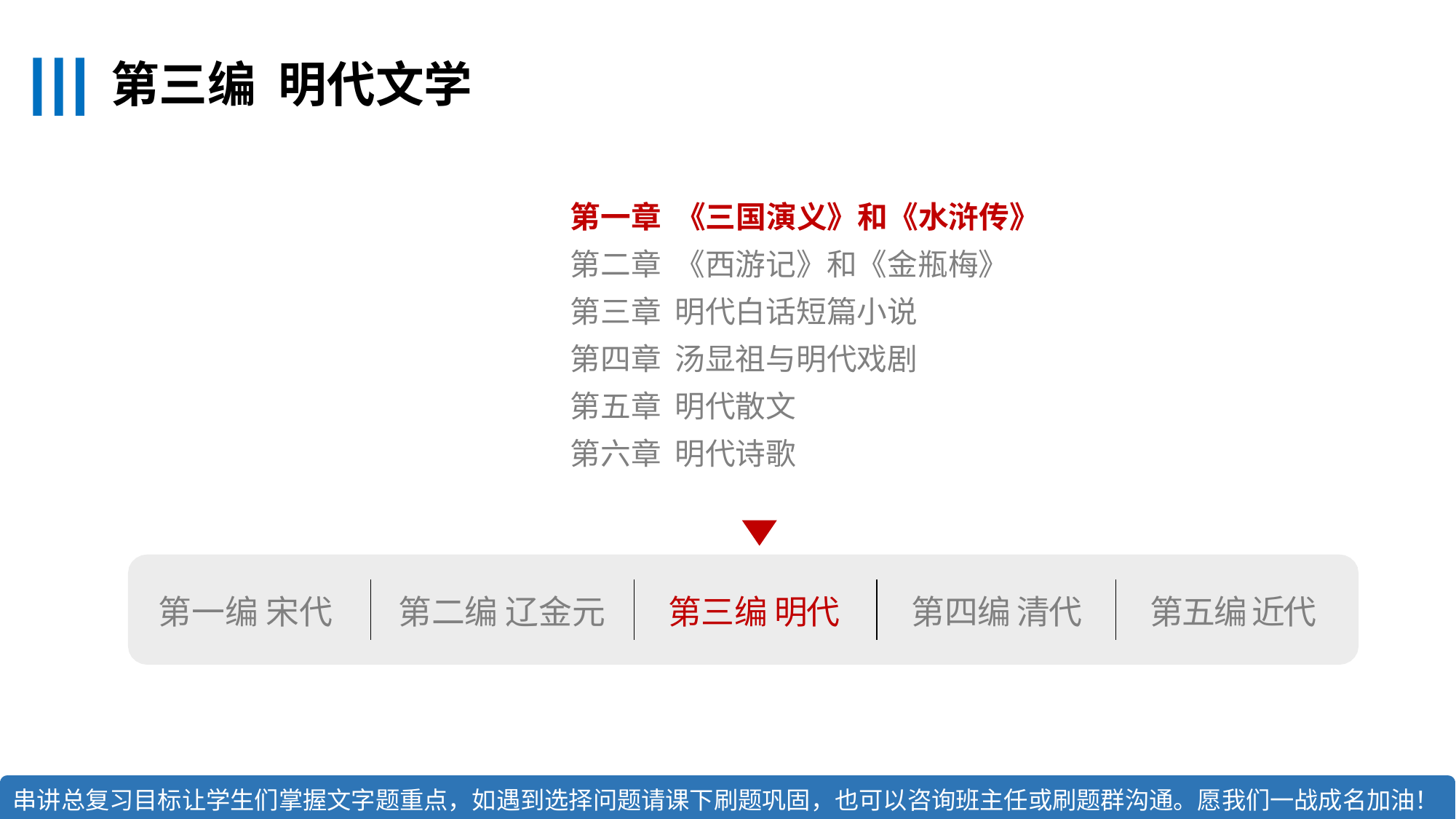

# 第三编  明代文学
第一章  《三国演义》和《水浒传》
第二章  《西游记》和《金瓶梅》
第三章  明代白话短篇小说
第四章  汤显祖与明代戏剧
第五章  明代散文
第六章  明代诗歌

| 第一编 宋代 | 第二编 辽金元 | 第三编 明代 | 第四编 清代 | 第五编 近代 |
| --- | --- | --- | --- | --- |